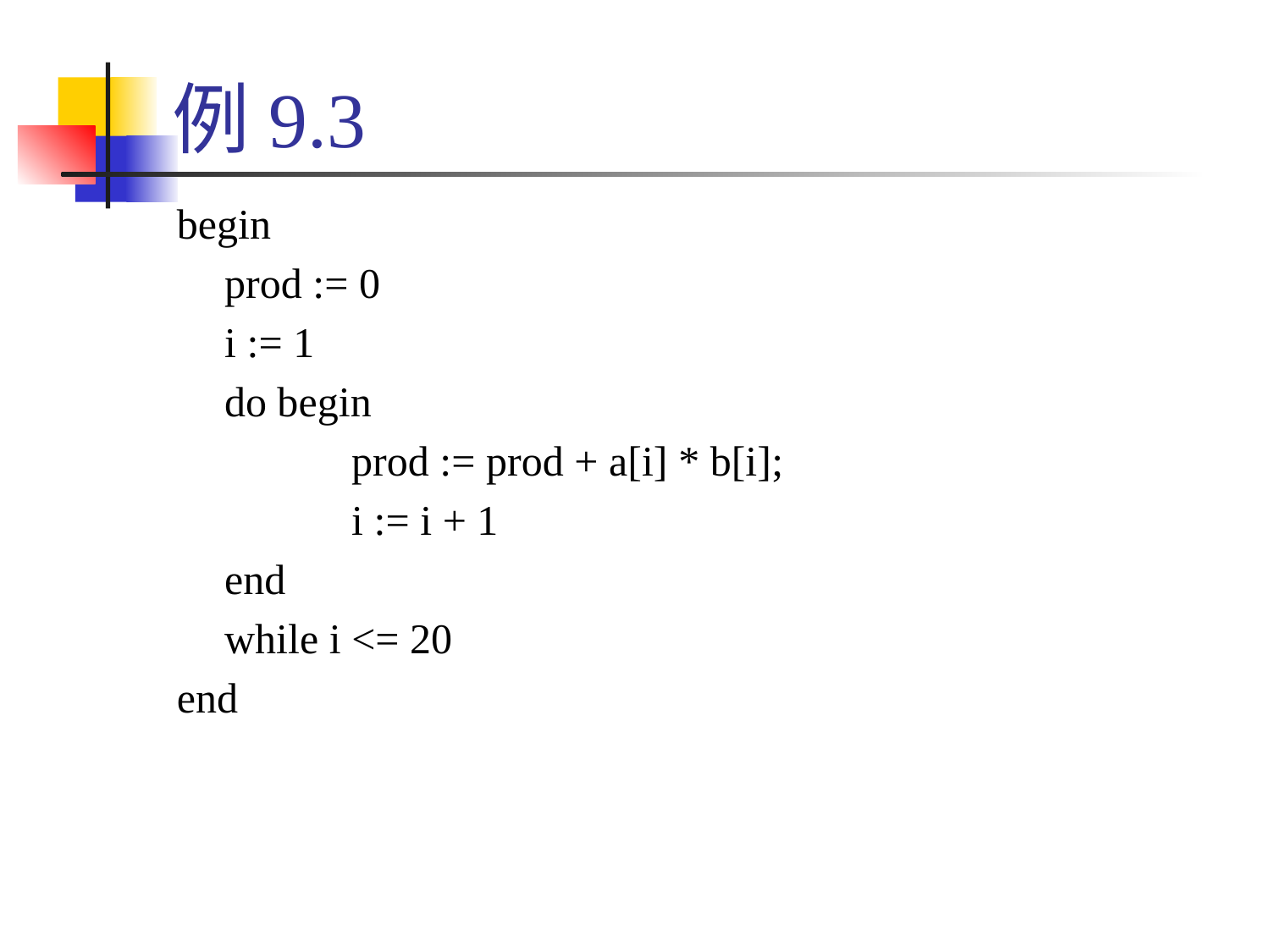

# 例9.3
begin
	prod := 0
	i := 1
	do begin
		prod := prod + a[i] * b[i];
		i := i + 1
	end
	while i <= 20
end